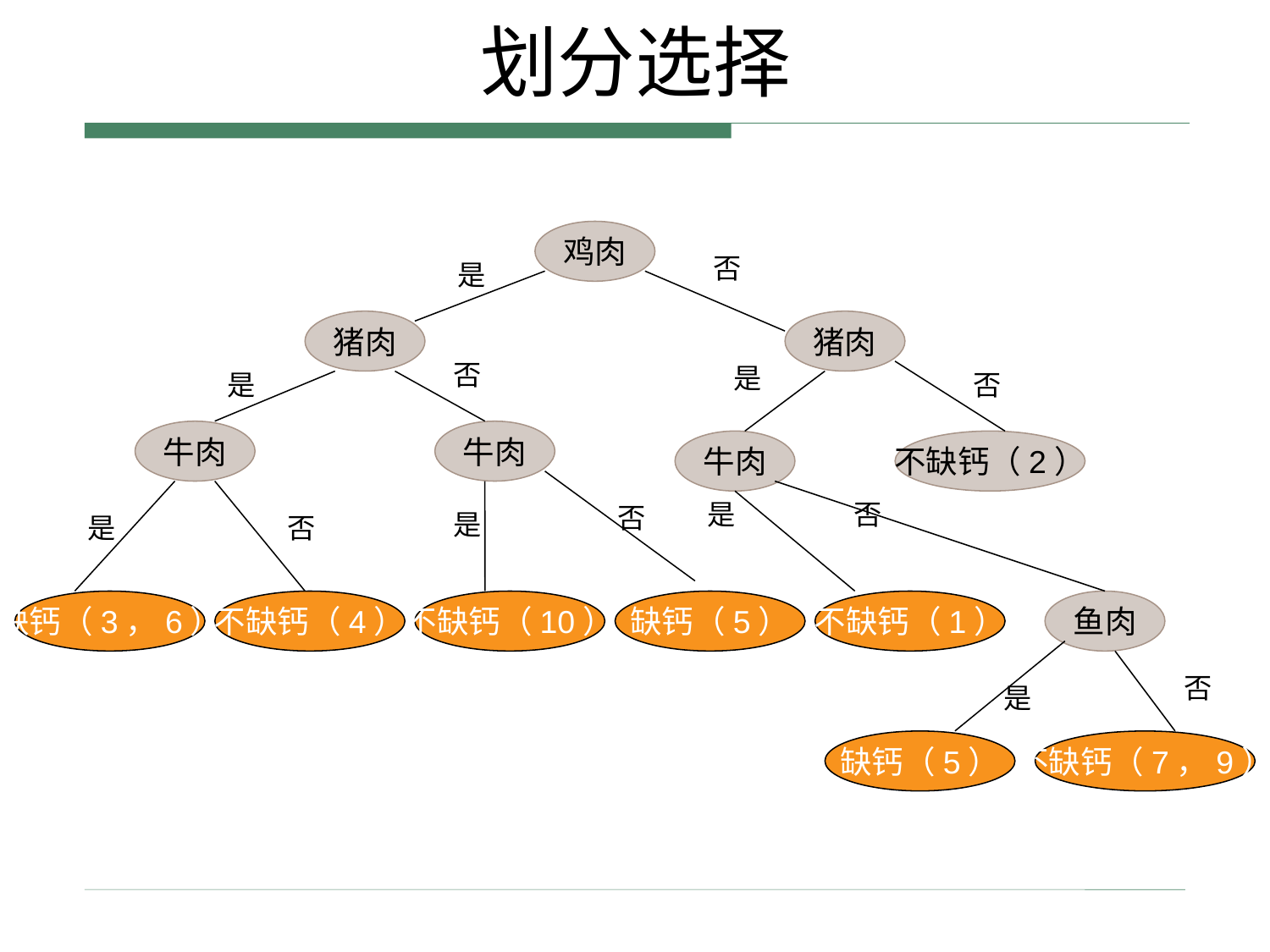

# 划分选择
鸡肉
否
是

猪肉
猪肉
否
是
是
否

牛肉
牛肉
牛肉
不缺钙（2）

是
否

否
是
是
否
缺钙（3，6）
不缺钙（4）
不缺钙（10）
缺钙（5）
不缺钙（1）
鱼肉

否
是
缺钙（5）
不缺钙（7，9）
17